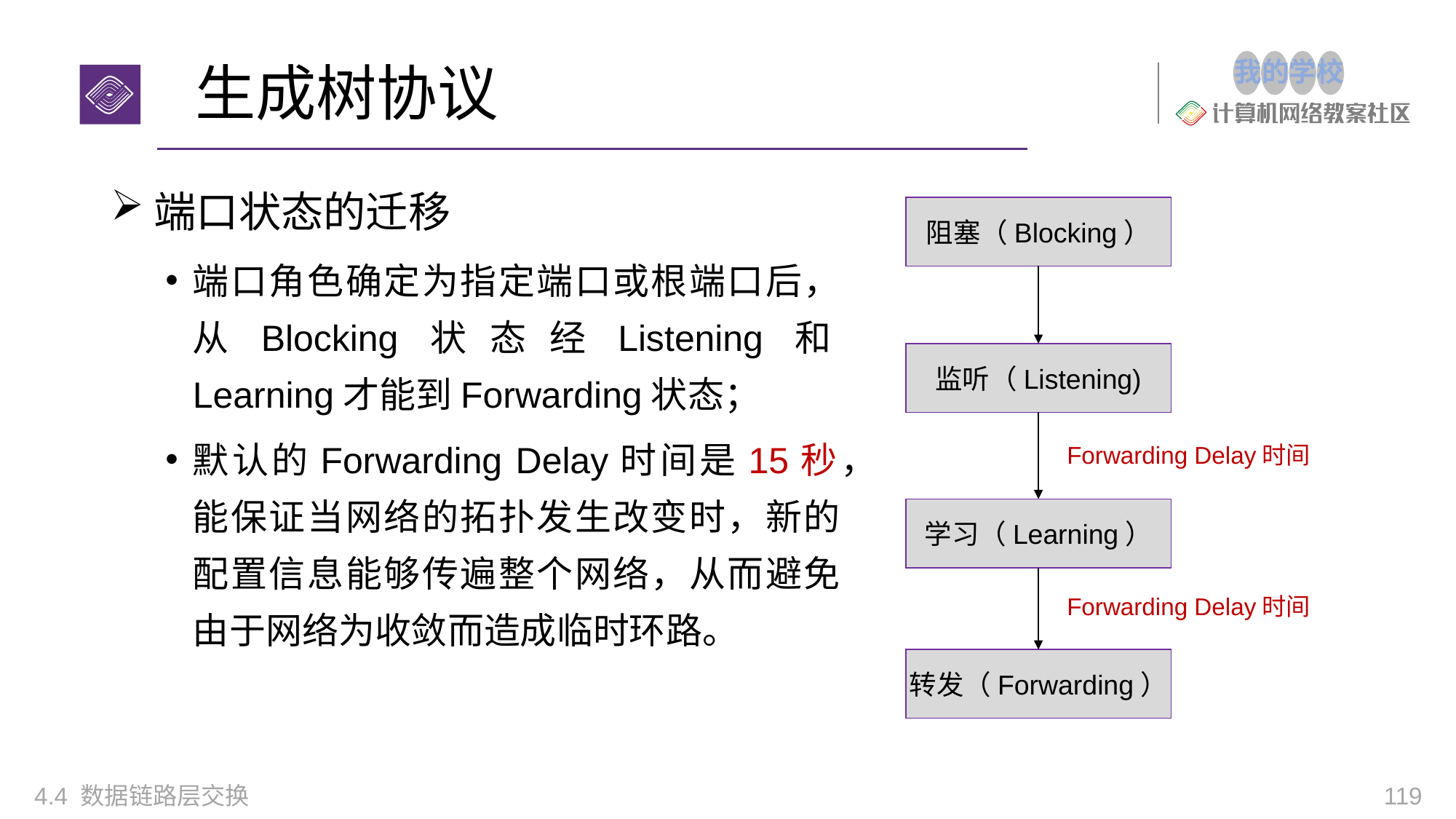

# 生成树协议
端口状态的迁移
端口角色确定为指定端口或根端口后，从Blocking状态经Listening和Learning才能到Forwarding状态；
默认的Forwarding Delay时间是15秒，能保证当网络的拓扑发生改变时，新的配置信息能够传遍整个网络，从而避免由于网络为收敛而造成临时环路。
阻塞（Blocking）
监听（Listening)
Forwarding Delay时间
学习（Learning）
Forwarding Delay时间
转发（Forwarding）
4.4 数据链路层交换
119